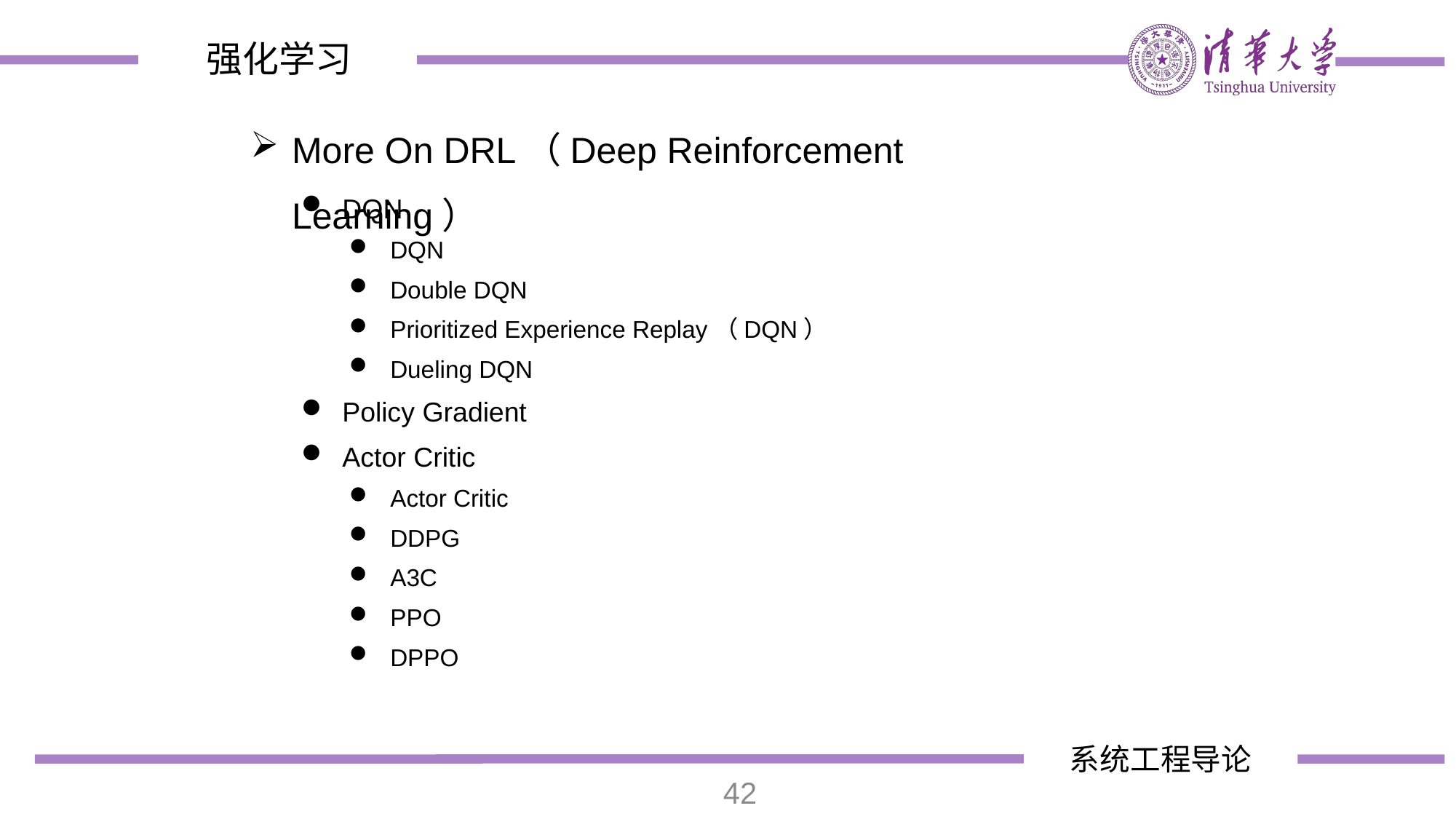

强化学习
More On DRL（Deep Reinforcement Learning）
DQN
DQN
Double DQN
Prioritized Experience Replay（DQN）
Dueling DQN
Policy Gradient
Actor Critic
Actor Critic
DDPG
A3C
PPO
DPPO